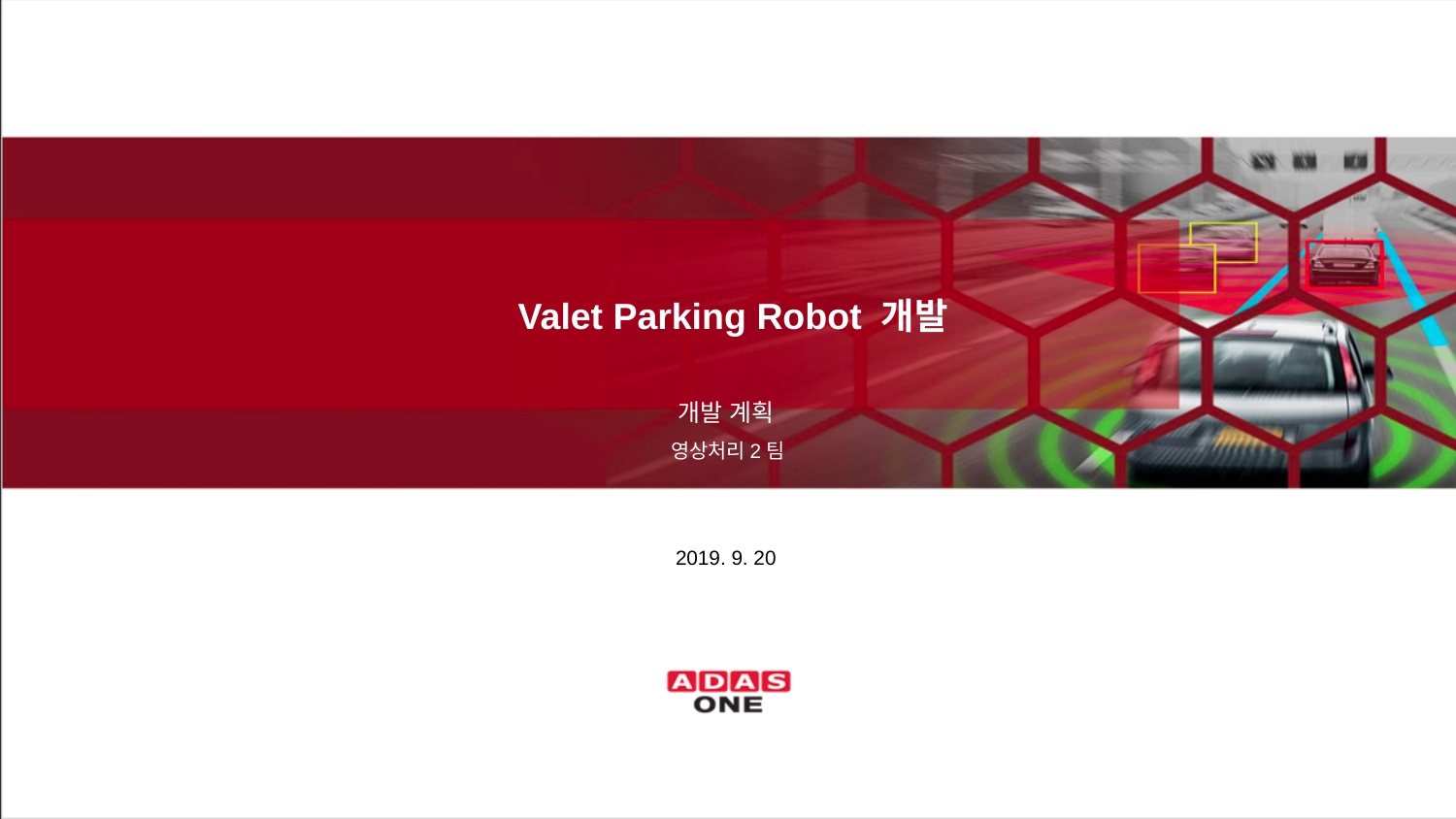

# Valet Parking Robot 개발
개발 계획

영상처리2팀
2019. 9. 20